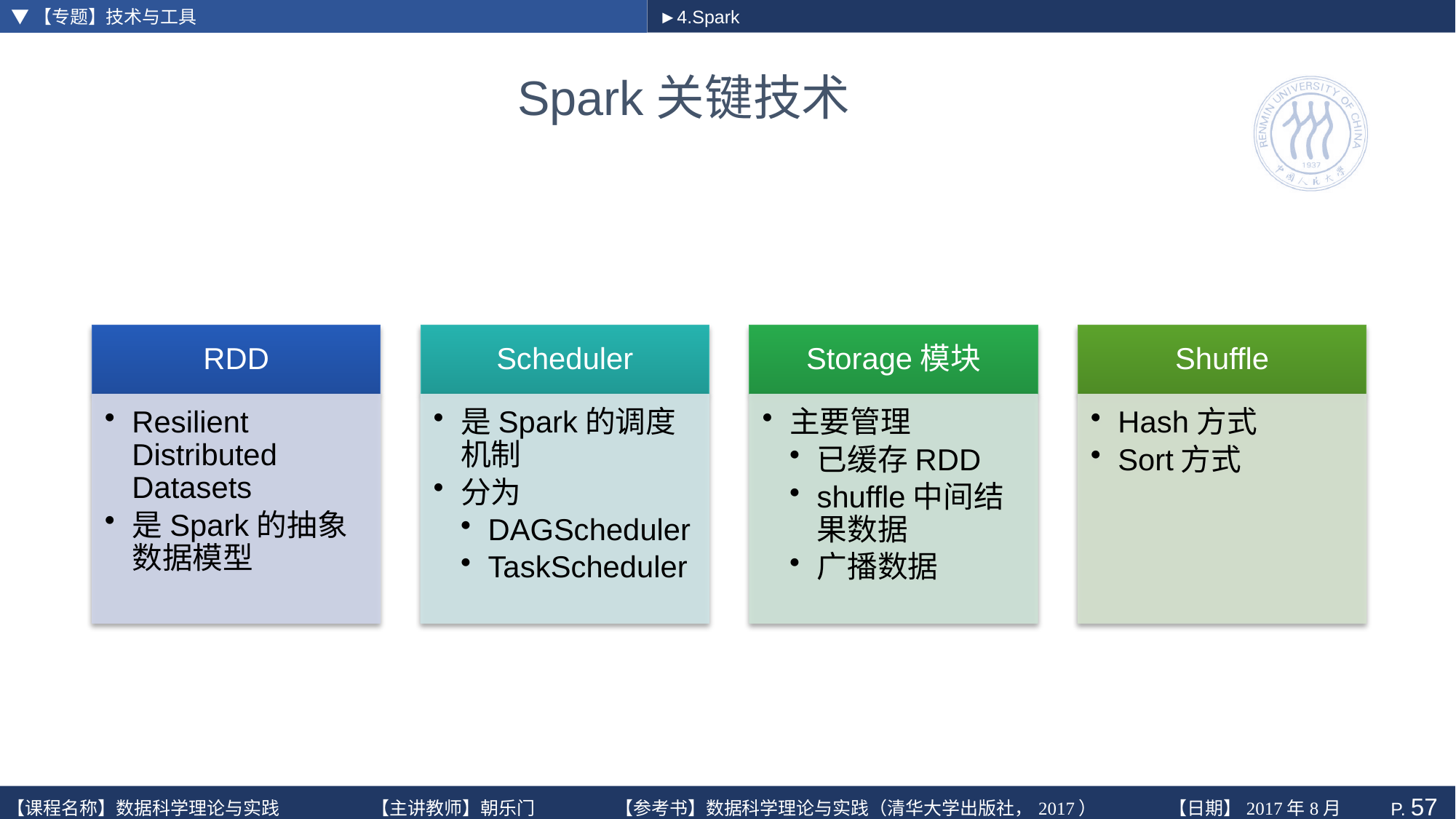

▼【专题】技术与工具
►4.Spark

# Spark关键技术
RDD
Resilient Distributed Datasets
是Spark的抽象数据模型
Scheduler
是Spark的调度机制
分为
DAGScheduler
TaskScheduler
Storage模块
主要管理
已缓存RDD
shuffle中间结果数据
广播数据
Shuffle
Hash方式
Sort方式